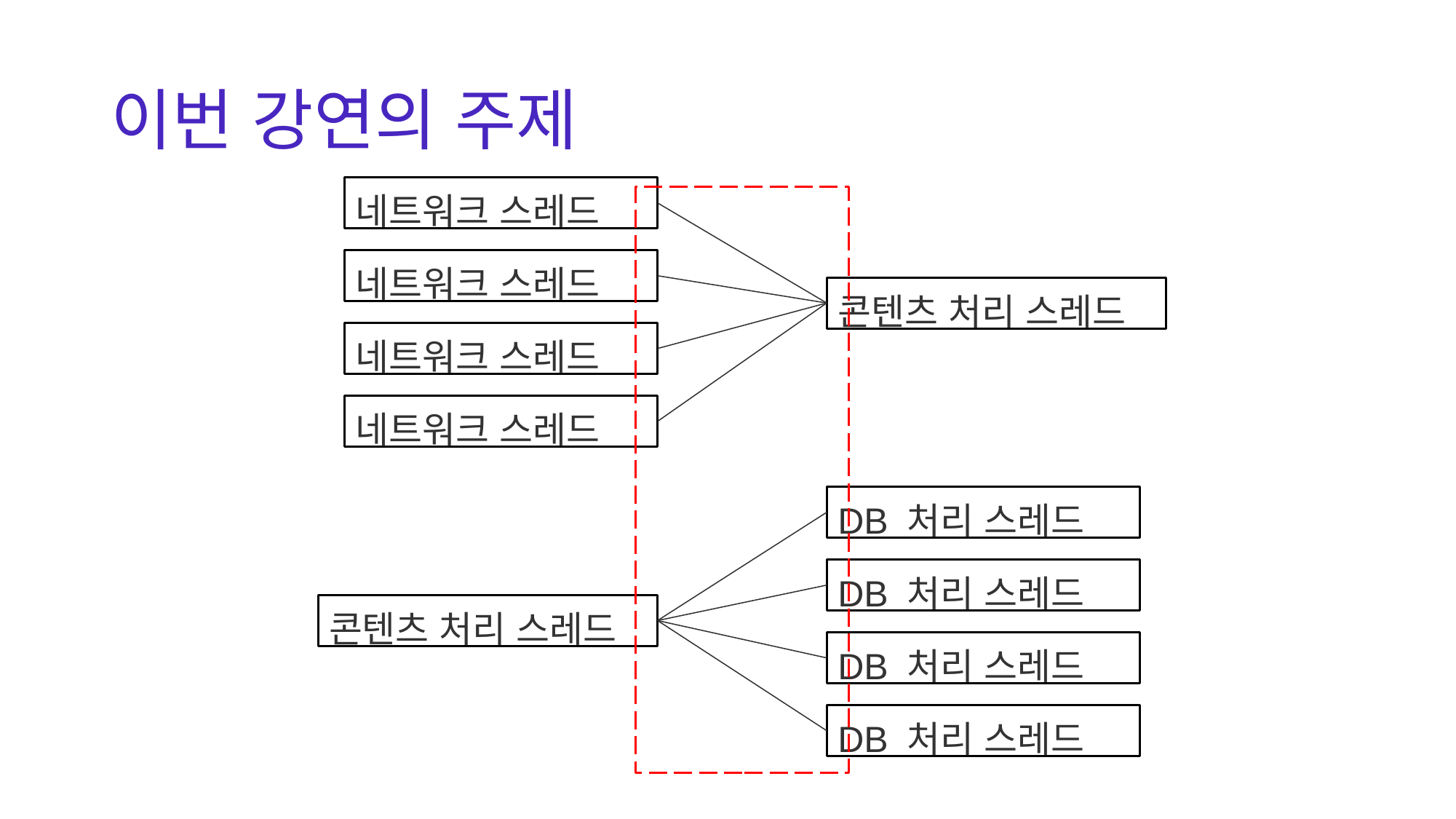

# 이번 강연의 주제
네트워크 스레드

네트워크 스레드
콘텐츠 처리 스레드
네트워크 스레드
네트워크 스레드
DB 처리 스레드
DB 처리 스레드
콘텐츠 처리 스레드
DB 처리 스레드
DB 처리 스레드